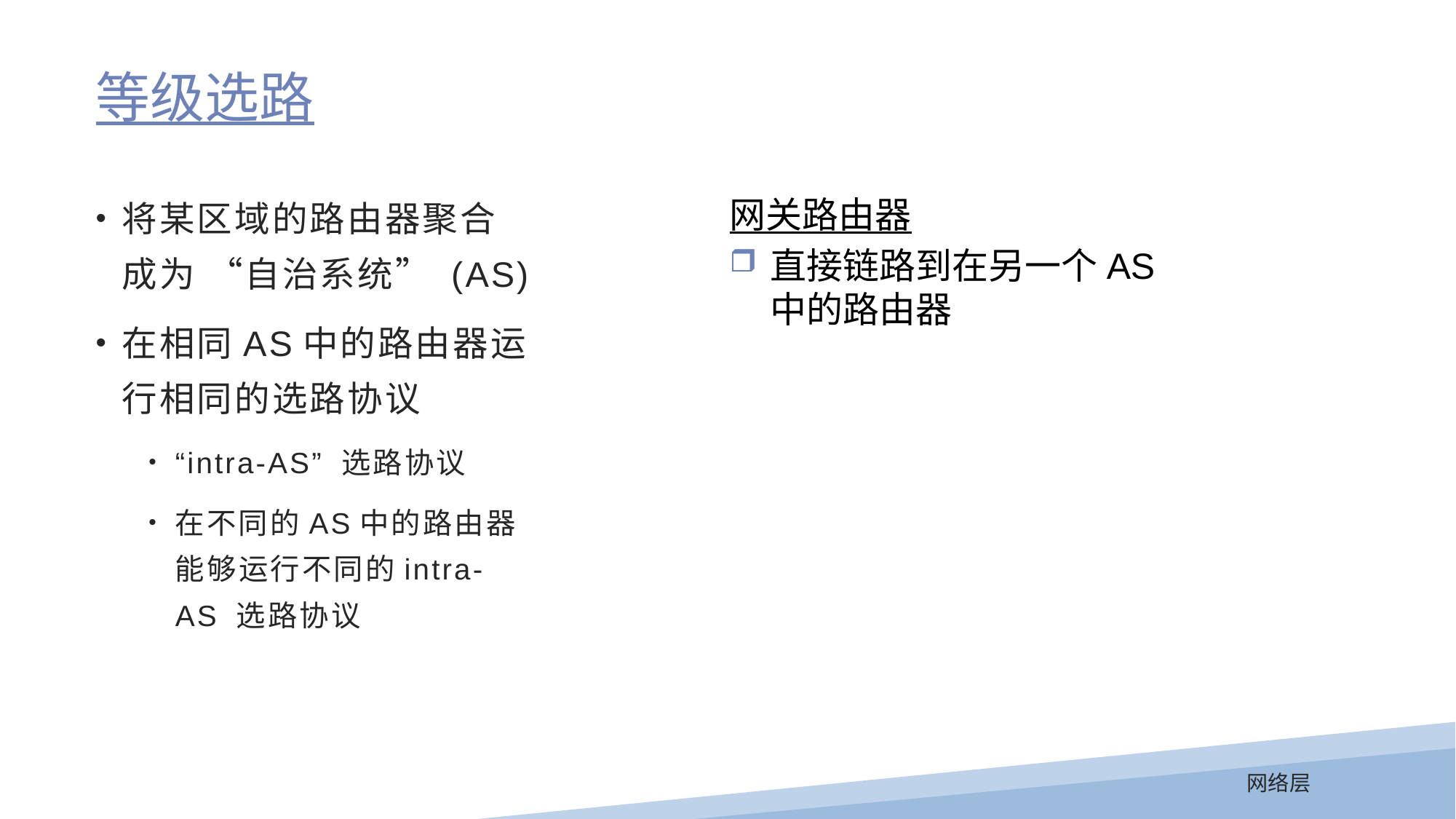

等级选路
将某区域的路由器聚合成为 “自治系统” (AS)
在相同AS中的路由器运行相同的选路协议
“intra-AS” 选路协议
在不同的AS中的路由器能够运行不同的intra-AS 选路协议
网关路由器
直接链路到在另一个AS中的路由器

网络层
25